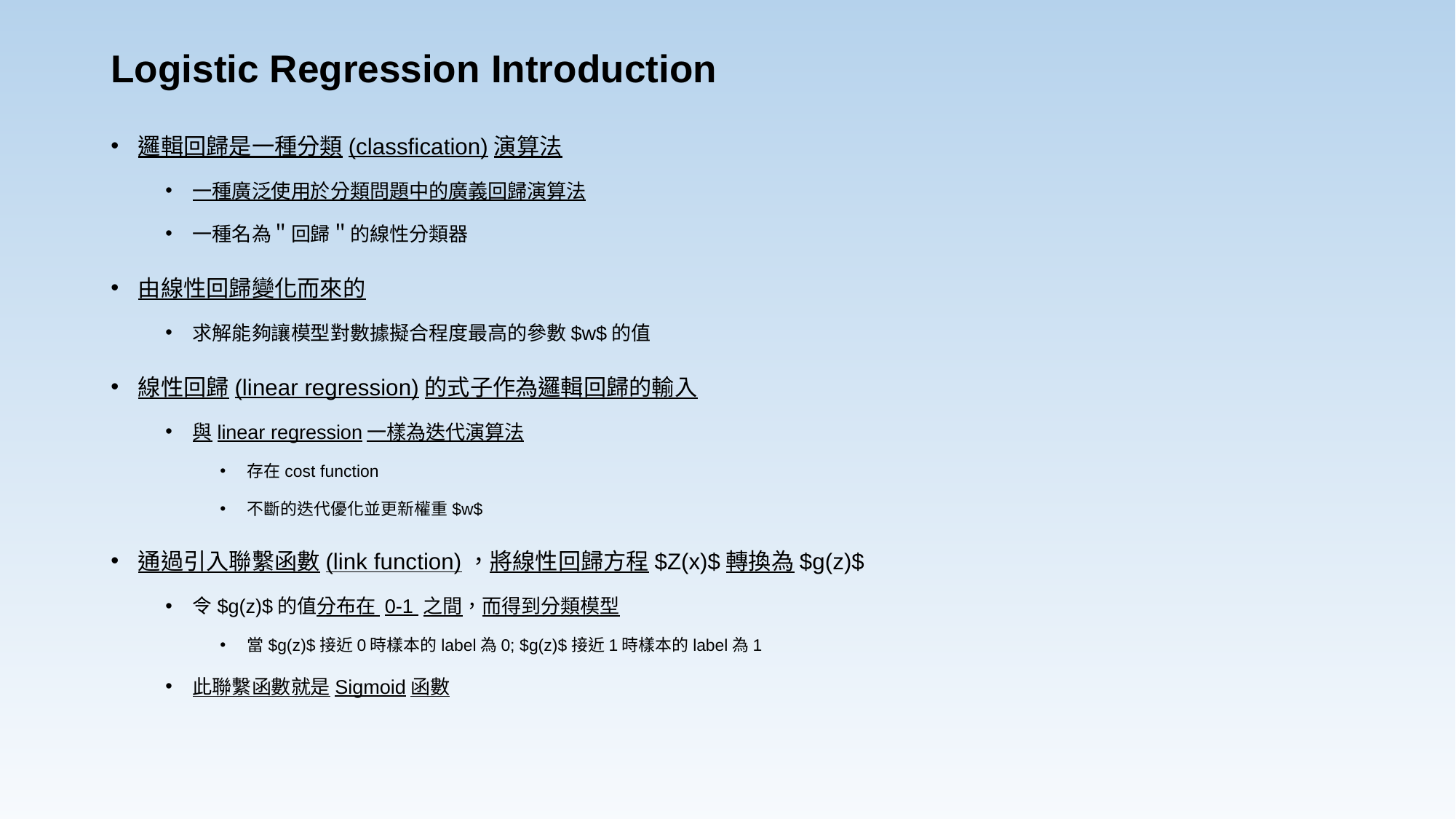

# Logistic Regression Introduction
邏輯回歸是一種分類(classfication)演算法
一種廣泛使用於分類問題中的廣義回歸演算法
一種名為＂回歸＂的線性分類器
由線性回歸變化而來的
求解能夠讓模型對數據擬合程度最高的參數$w$的值
線性回歸(linear regression)的式子作為邏輯回歸的輸入
與linear regression一樣為迭代演算法
存在cost function
不斷的迭代優化並更新權重$w$
通過引入聯繫函數(link function)，將線性回歸方程$Z(x)$轉換為$g(z)$
令$g(z)$的值分布在 0-1 之間，而得到分類模型
當$g(z)$接近0時樣本的label為0; $g(z)$接近1時樣本的label為1
此聯繫函數就是Sigmoid函數